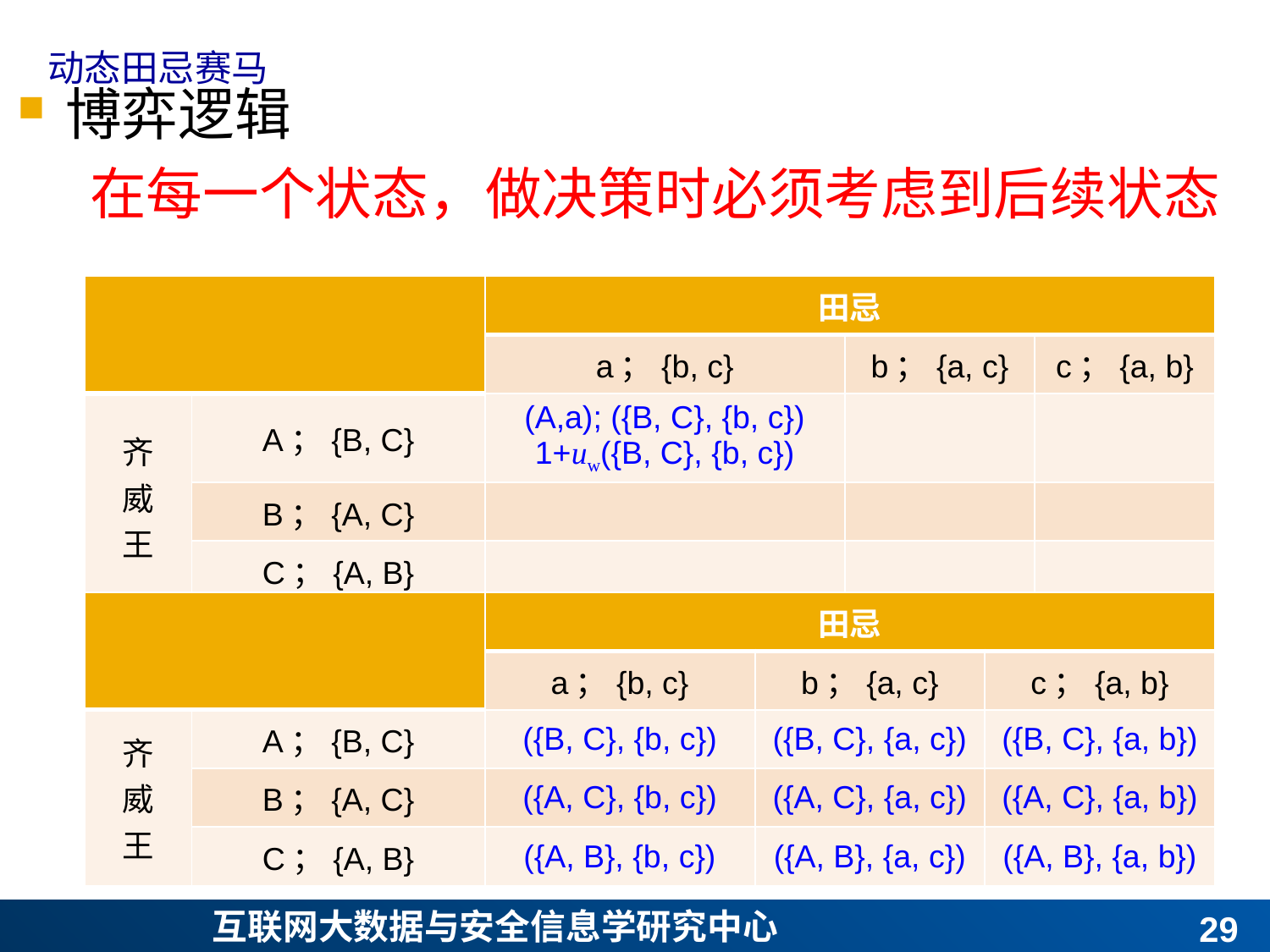

# 动态田忌赛马
博弈逻辑
在每一个状态，做决策时必须考虑到后续状态
|  |  | 田忌 |  |  |
| --- | --- | --- | --- | --- |
|  |  | a；{b, c} | b；{a, c} | c；{a, b} |
| 齐 威 王 | A；{B, C} | (A,a); ({B, C}, {b, c}) 1+uw({B, C}, {b, c}) |  |  |
|  | B；{A, C} |  |  |  |
|  | C；{A, B} |  |  |  |
|  |  | 田忌 |  |  |
| --- | --- | --- | --- | --- |
|  |  | a；{b, c} | b；{a, c} | c；{a, b} |
| 齐 威 王 | A；{B, C} | ({B, C}, {b, c}) | ({B, C}, {a, c}) | ({B, C}, {a, b}) |
|  | B；{A, C} | ({A, C}, {b, c}) | ({A, C}, {a, c}) | ({A, C}, {a, b}) |
|  | C；{A, B} | ({A, B}, {b, c}) | ({A, B}, {a, c}) | ({A, B}, {a, b}) |
29